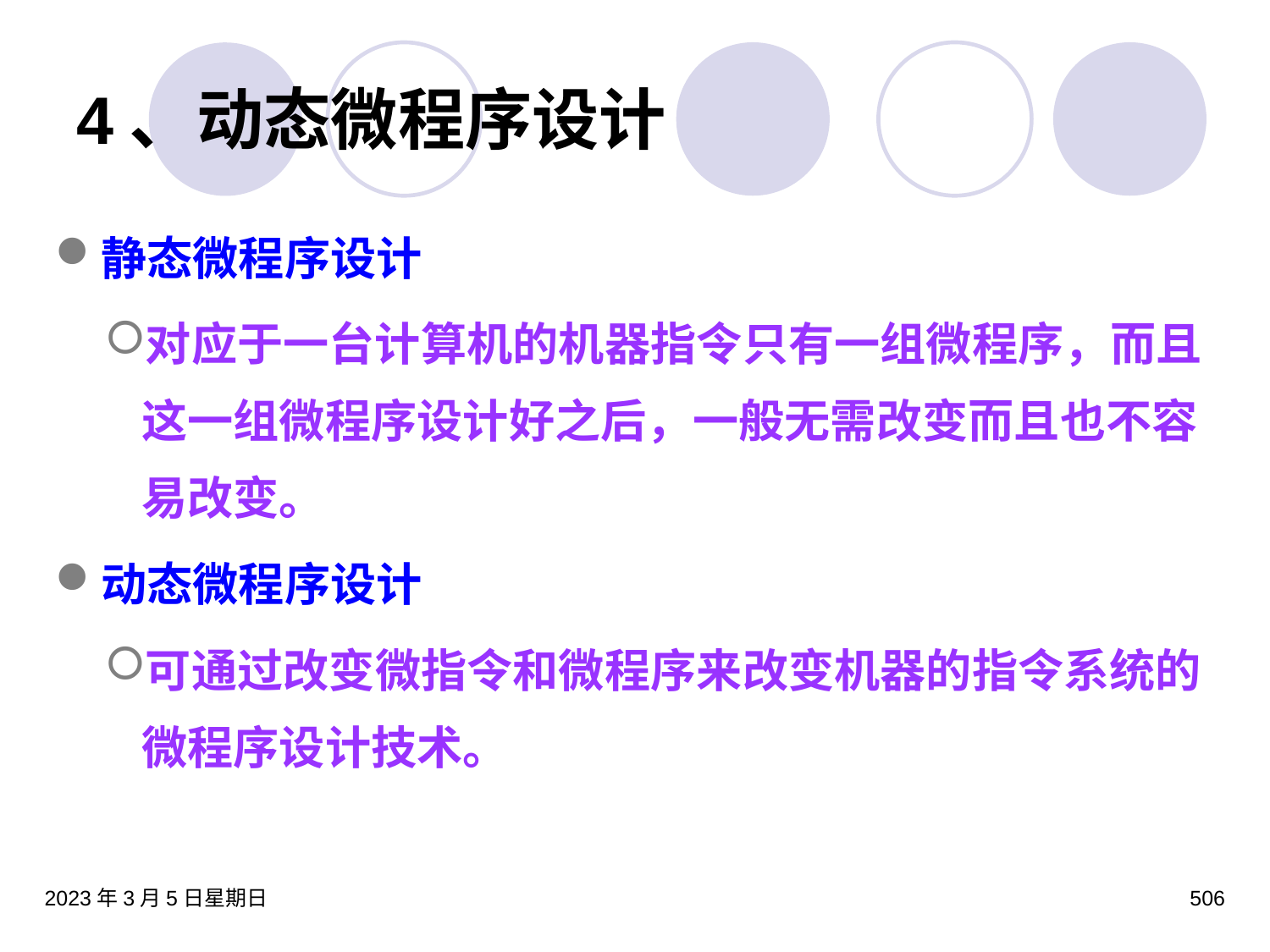

# 4、动态微程序设计
静态微程序设计
对应于一台计算机的机器指令只有一组微程序，而且这一组微程序设计好之后，一般无需改变而且也不容易改变。
动态微程序设计
可通过改变微指令和微程序来改变机器的指令系统的微程序设计技术。
2023年3月5日星期日
506